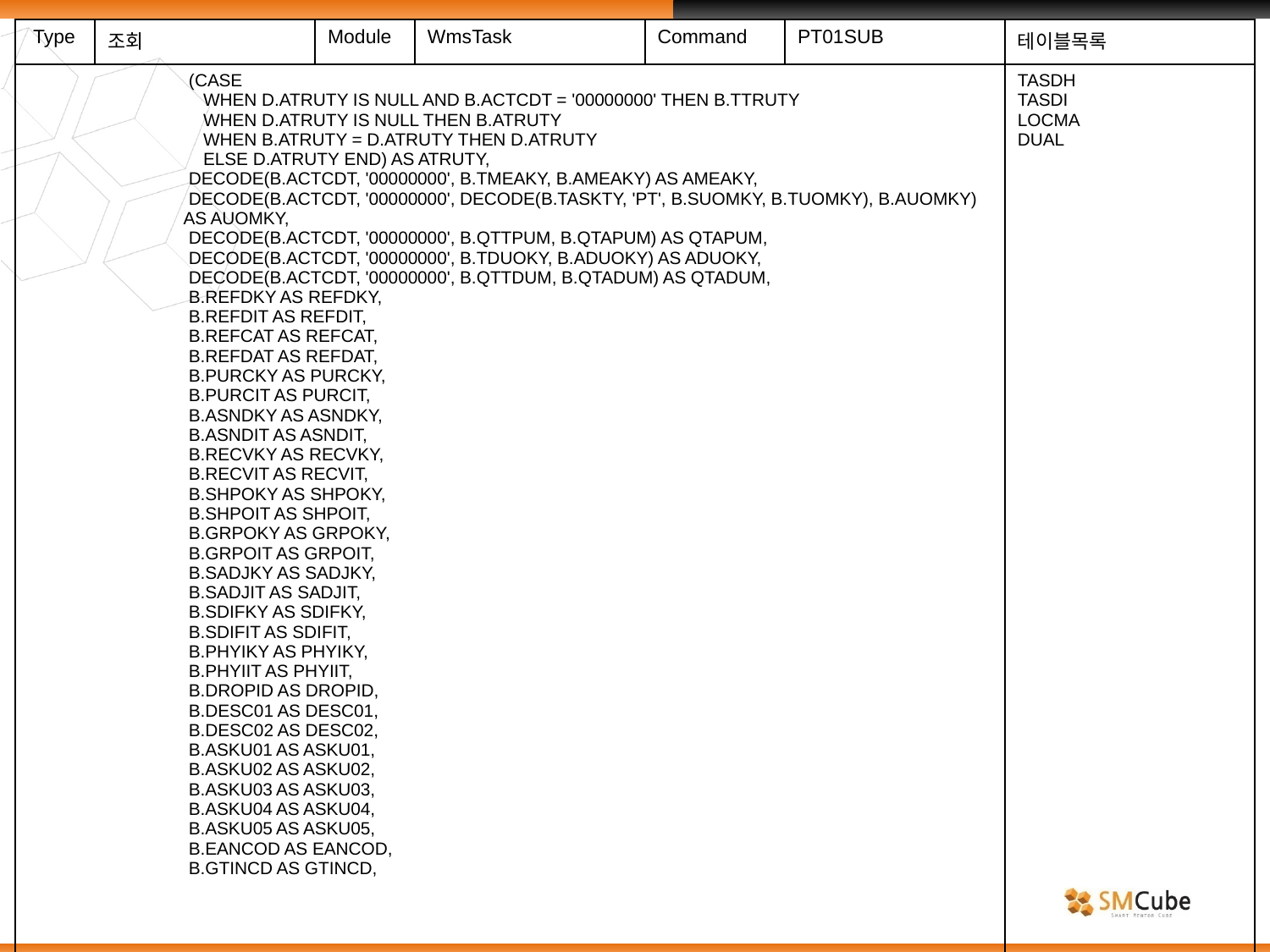

| Type | 조회 | Module | WmsTask | Command | PT01SUB | 테이블목록 |
| --- | --- | --- | --- | --- | --- | --- |
| (CASE WHEN D.ATRUTY IS NULL AND B.ACTCDT = '00000000' THEN B.TTRUTY WHEN D.ATRUTY IS NULL THEN B.ATRUTY WHEN B.ATRUTY = D.ATRUTY THEN D.ATRUTY ELSE D.ATRUTY END) AS ATRUTY, DECODE(B.ACTCDT, '00000000', B.TMEAKY, B.AMEAKY) AS AMEAKY, DECODE(B.ACTCDT, '00000000', DECODE(B.TASKTY, 'PT', B.SUOMKY, B.TUOMKY), B.AUOMKY) AS AUOMKY, DECODE(B.ACTCDT, '00000000', B.QTTPUM, B.QTAPUM) AS QTAPUM, DECODE(B.ACTCDT, '00000000', B.TDUOKY, B.ADUOKY) AS ADUOKY, DECODE(B.ACTCDT, '00000000', B.QTTDUM, B.QTADUM) AS QTADUM, B.REFDKY AS REFDKY, B.REFDIT AS REFDIT, B.REFCAT AS REFCAT, B.REFDAT AS REFDAT, B.PURCKY AS PURCKY, B.PURCIT AS PURCIT, B.ASNDKY AS ASNDKY, B.ASNDIT AS ASNDIT, B.RECVKY AS RECVKY, B.RECVIT AS RECVIT, B.SHPOKY AS SHPOKY, B.SHPOIT AS SHPOIT, B.GRPOKY AS GRPOKY, B.GRPOIT AS GRPOIT, B.SADJKY AS SADJKY, B.SADJIT AS SADJIT, B.SDIFKY AS SDIFKY, B.SDIFIT AS SDIFIT, B.PHYIKY AS PHYIKY, B.PHYIIT AS PHYIIT, B.DROPID AS DROPID, B.DESC01 AS DESC01, B.DESC02 AS DESC02, B.ASKU01 AS ASKU01, B.ASKU02 AS ASKU02, B.ASKU03 AS ASKU03, B.ASKU04 AS ASKU04, B.ASKU05 AS ASKU05, B.EANCOD AS EANCOD, B.GTINCD AS GTINCD, |  |  |  |  |  | TASDH TASDI LOCMA DUAL |